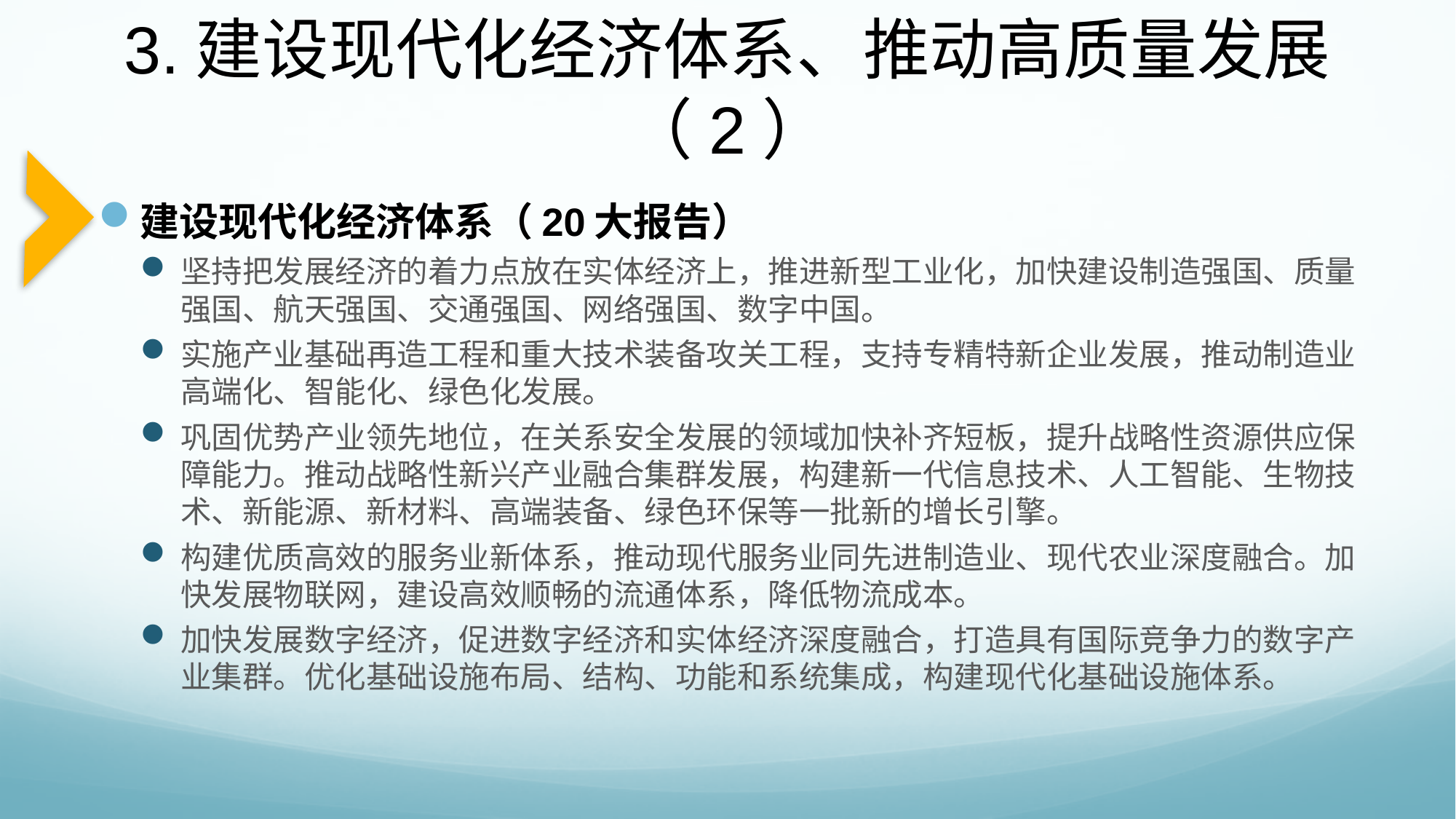

# 3.建设现代化经济体系、推动高质量发展（2）

建设现代化经济体系（20大报告）
坚持把发展经济的着力点放在实体经济上，推进新型工业化，加快建设制造强国、质量强国、航天强国、交通强国、网络强国、数字中国。
实施产业基础再造工程和重大技术装备攻关工程，支持专精特新企业发展，推动制造业高端化、智能化、绿色化发展。
巩固优势产业领先地位，在关系安全发展的领域加快补齐短板，提升战略性资源供应保障能力。推动战略性新兴产业融合集群发展，构建新一代信息技术、人工智能、生物技术、新能源、新材料、高端装备、绿色环保等一批新的增长引擎。
构建优质高效的服务业新体系，推动现代服务业同先进制造业、现代农业深度融合。加快发展物联网，建设高效顺畅的流通体系，降低物流成本。
加快发展数字经济，促进数字经济和实体经济深度融合，打造具有国际竞争力的数字产业集群。优化基础设施布局、结构、功能和系统集成，构建现代化基础设施体系。